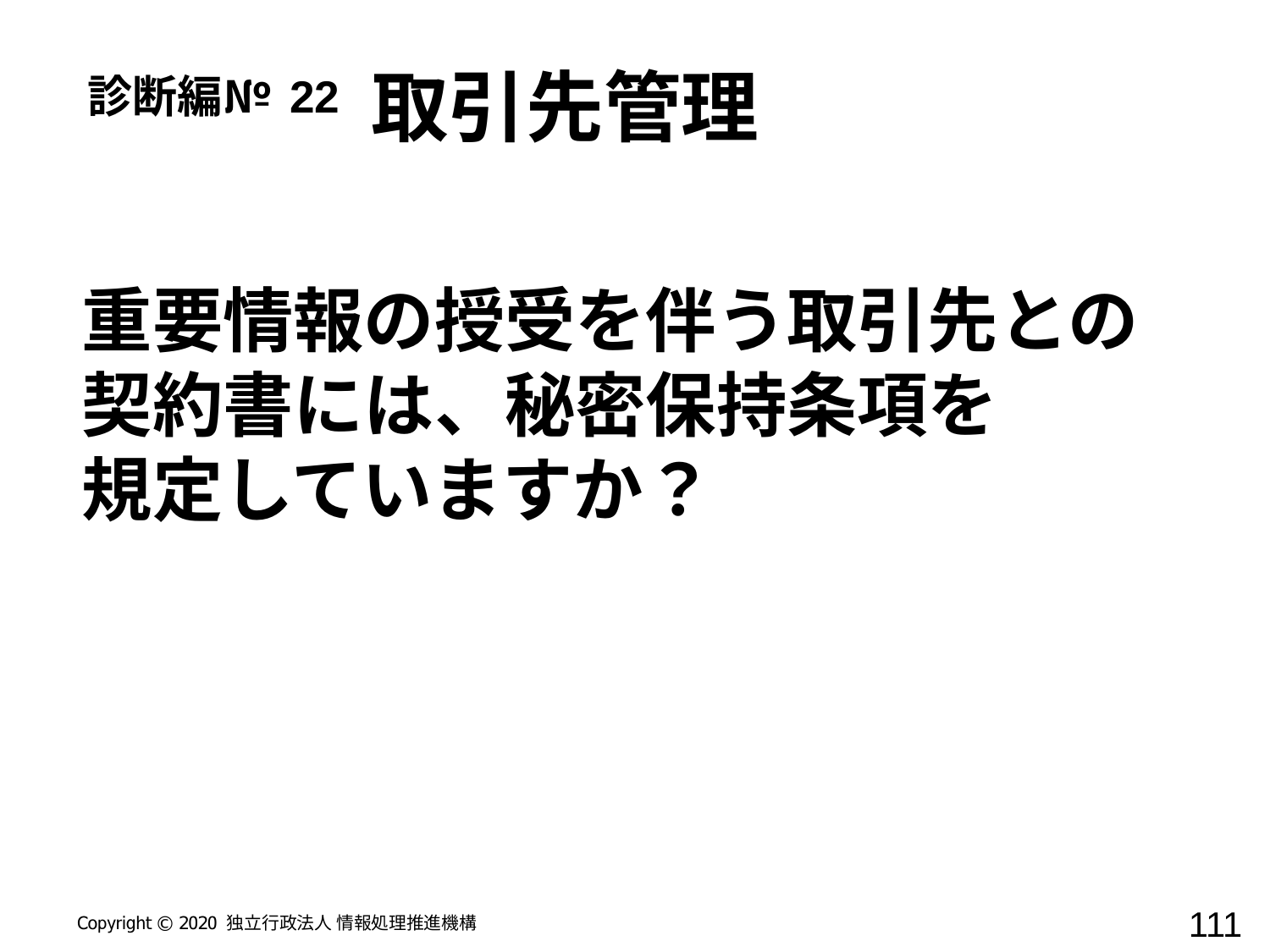

# 診断編№22 取引先管理

重要情報の授受を伴う取引先との契約書には、秘密保持条項を
規定していますか？